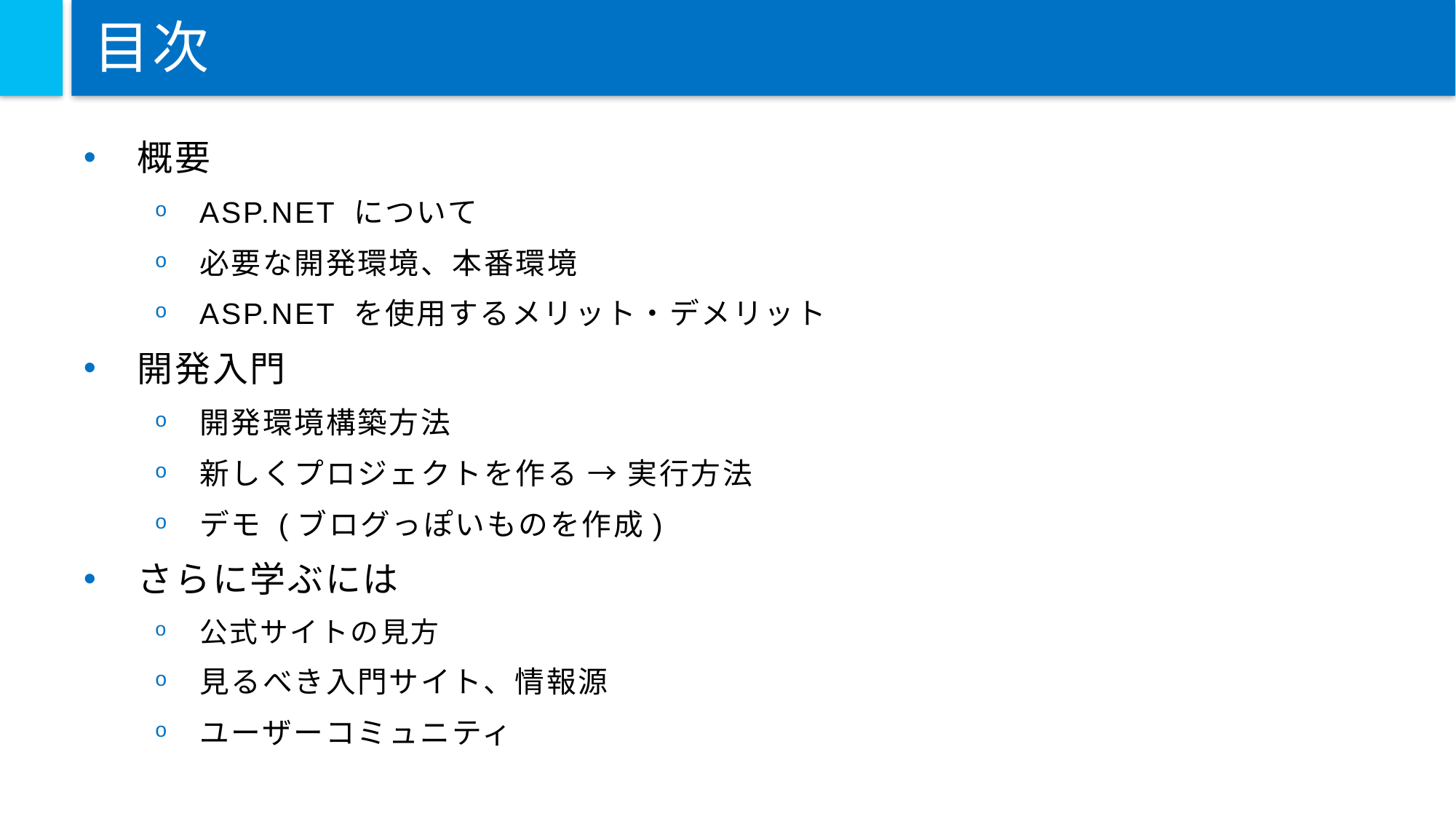

# 目次
概要
ASP.NET について
必要な開発環境、本番環境
ASP.NET を使用するメリット・デメリット
開発入門
開発環境構築方法
新しくプロジェクトを作る → 実行方法
デモ (ブログっぽいものを作成)
さらに学ぶには
公式サイトの見方
見るべき入門サイト、情報源
ユーザーコミュニティ